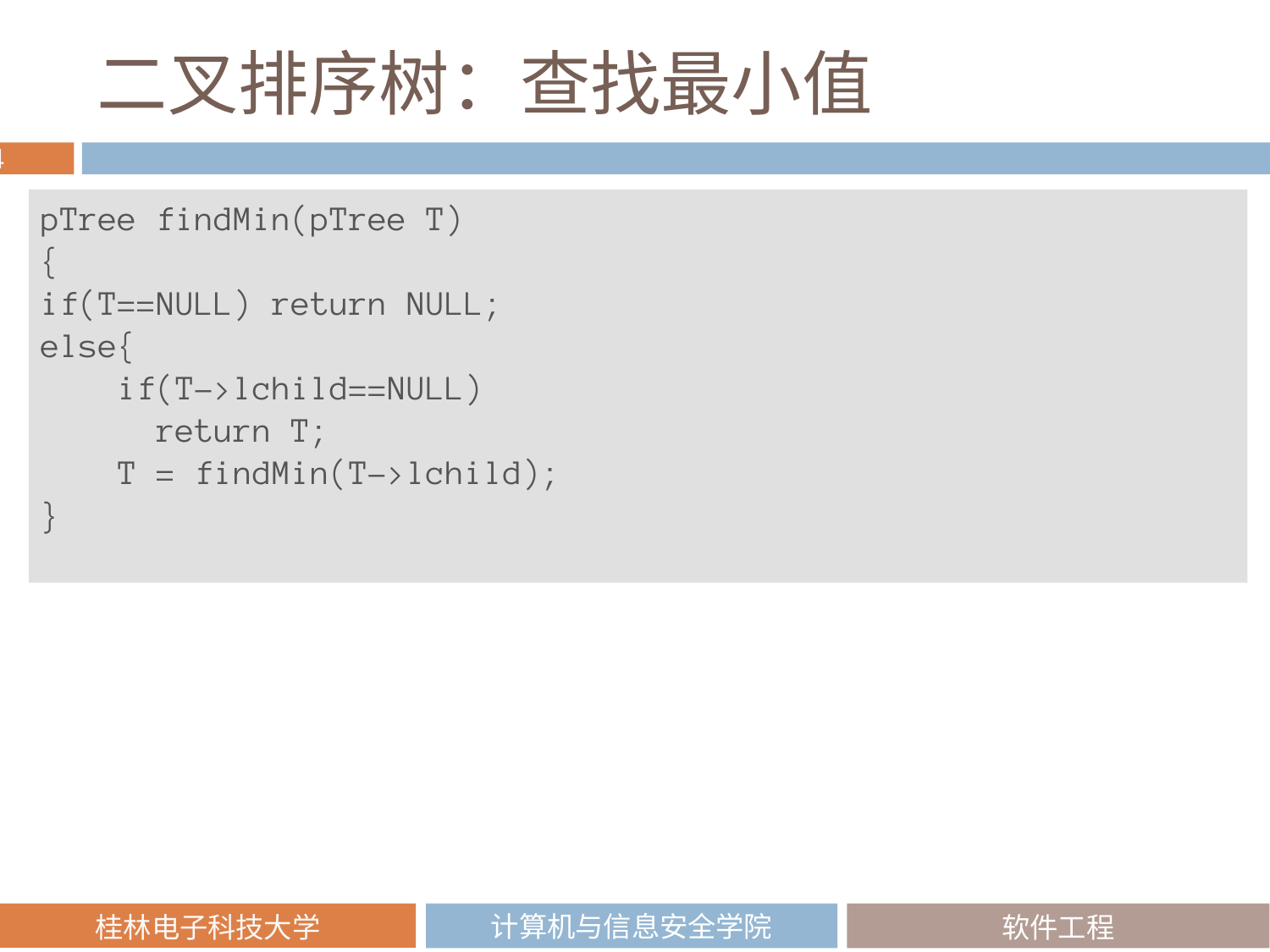

# 二叉排序树：查找最小值
pTree findMin(pTree T)
{
if(T==NULL) return NULL;
else{
    if(T->lchild==NULL)
      return T;
    T = findMin(T->lchild);
}